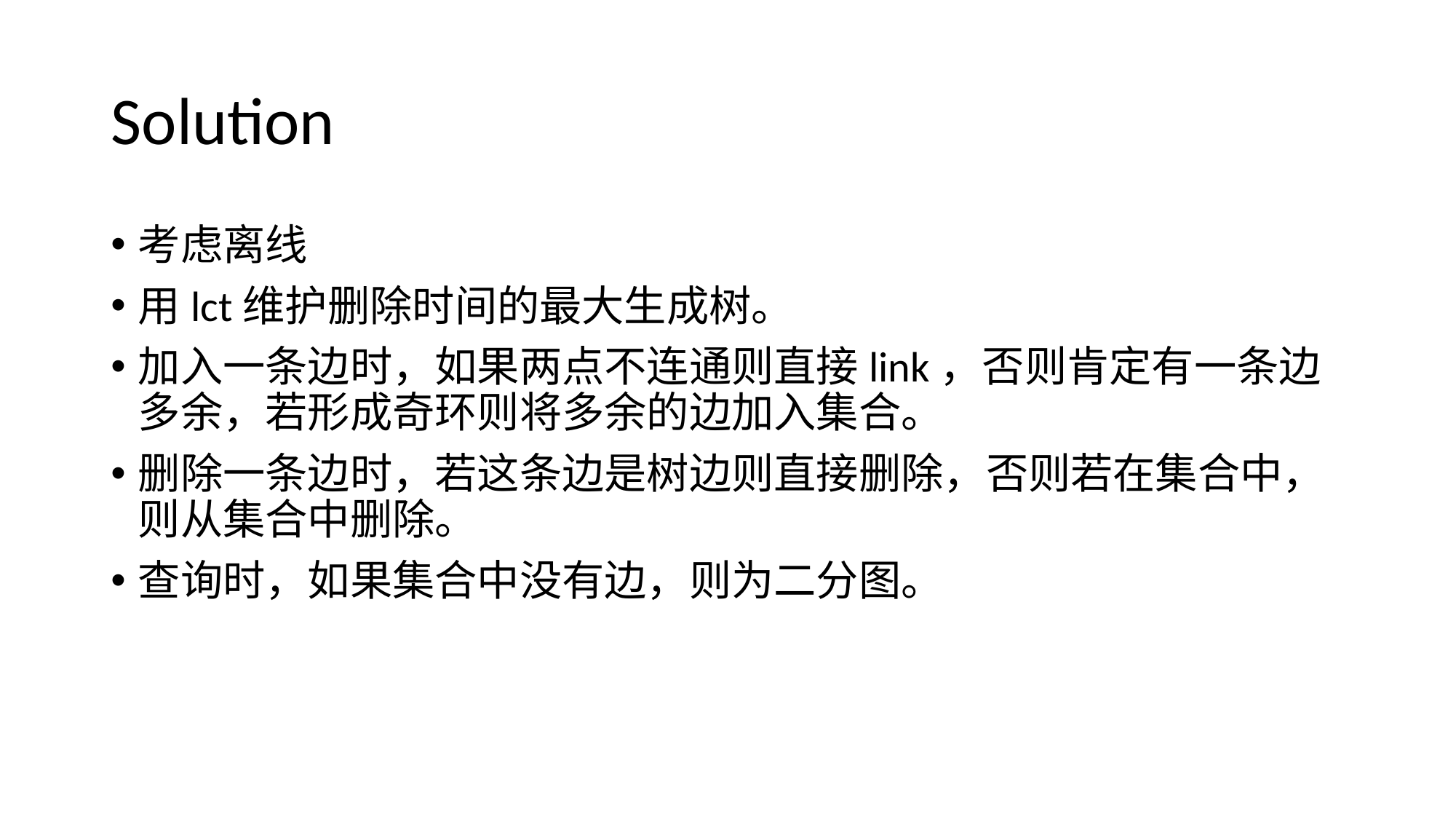

# Solution
考虑离线
用lct维护删除时间的最大生成树。
加入一条边时，如果两点不连通则直接link，否则肯定有一条边多余，若形成奇环则将多余的边加入集合。
删除一条边时，若这条边是树边则直接删除，否则若在集合中，则从集合中删除。
查询时，如果集合中没有边，则为二分图。